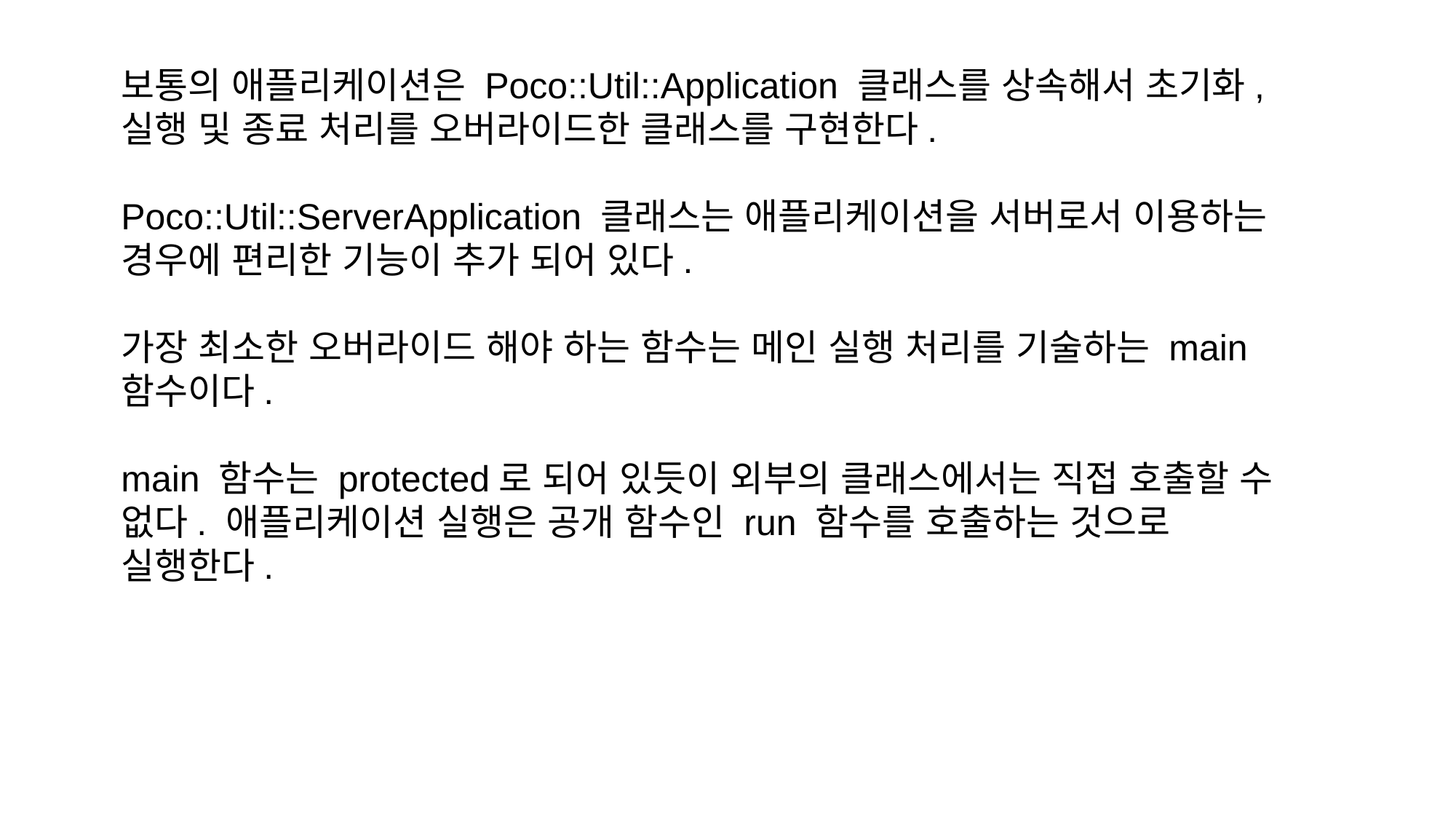

보통의 애플리케이션은 Poco::Util::Application 클래스를 상속해서 초기화, 실행 및 종료 처리를 오버라이드한 클래스를 구현한다.

Poco::Util::ServerApplication 클래스는 애플리케이션을 서버로서 이용하는 경우에 편리한 기능이 추가 되어 있다.

가장 최소한 오버라이드 해야 하는 함수는 메인 실행 처리를 기술하는 main 함수이다.

main 함수는 protected로 되어 있듯이 외부의 클래스에서는 직접 호출할 수 없다. 애플리케이션 실행은 공개 함수인 run 함수를 호출하는 것으로 실행한다.